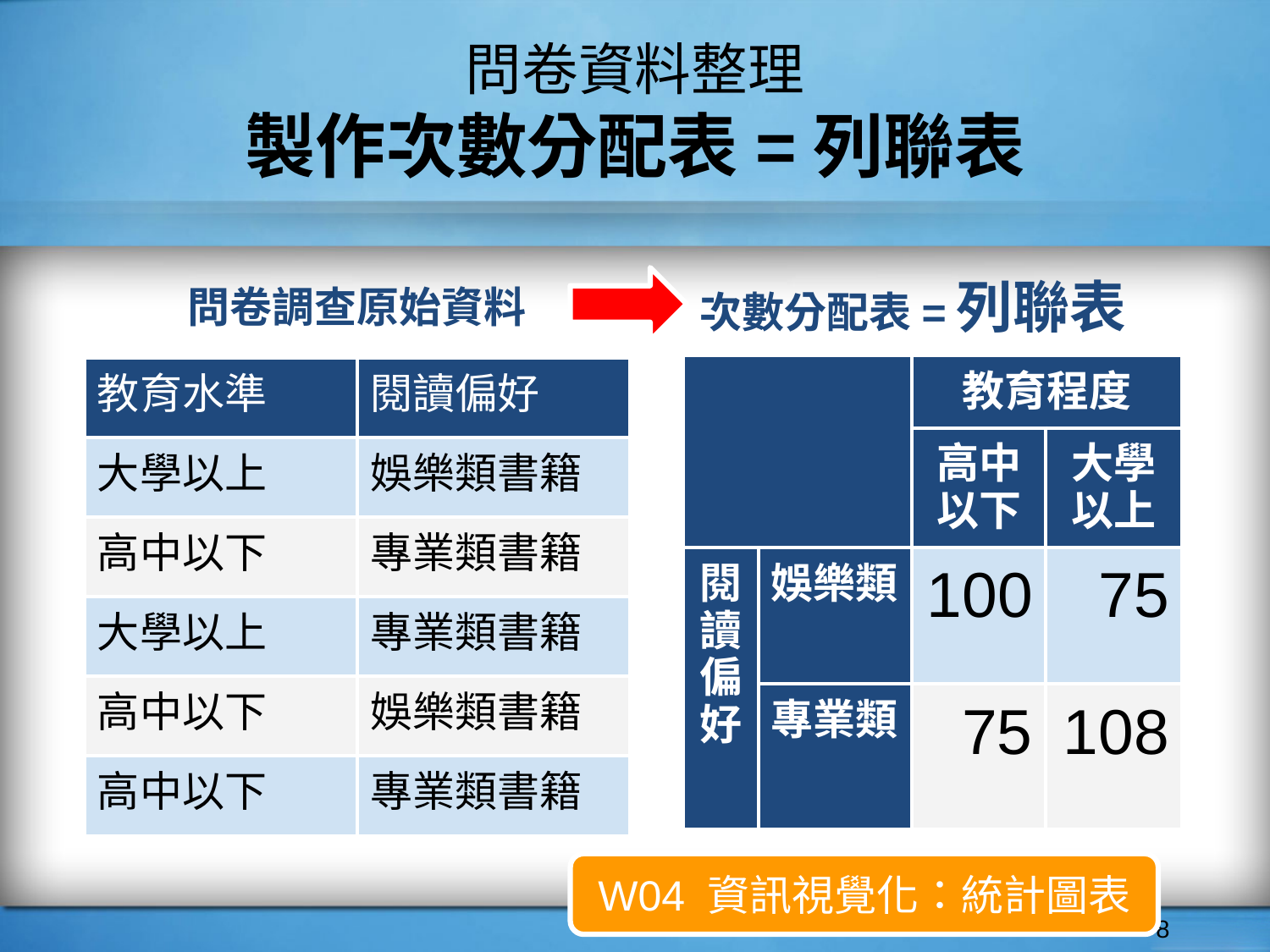

# 問卷資料整理
製作次數分配表=列聯表
問卷調查原始資料
次數分配表=列聯表

|  |  | 教育程度 |  |
| --- | --- | --- | --- |
|  |  | 高中以下 | 大學以上 |
| 閱讀偏好 | 娛樂類 | 100 | 75 |
|  | 專業類 | 75 | 108 |
| 教育水準 | 閱讀偏好 |
| --- | --- |
| 大學以上 | 娛樂類書籍 |
| 高中以下 | 專業類書籍 |
| 大學以上 | 專業類書籍 |
| 高中以下 | 娛樂類書籍 |
| 高中以下 | 專業類書籍 |
W04 資訊視覺化：統計圖表
8